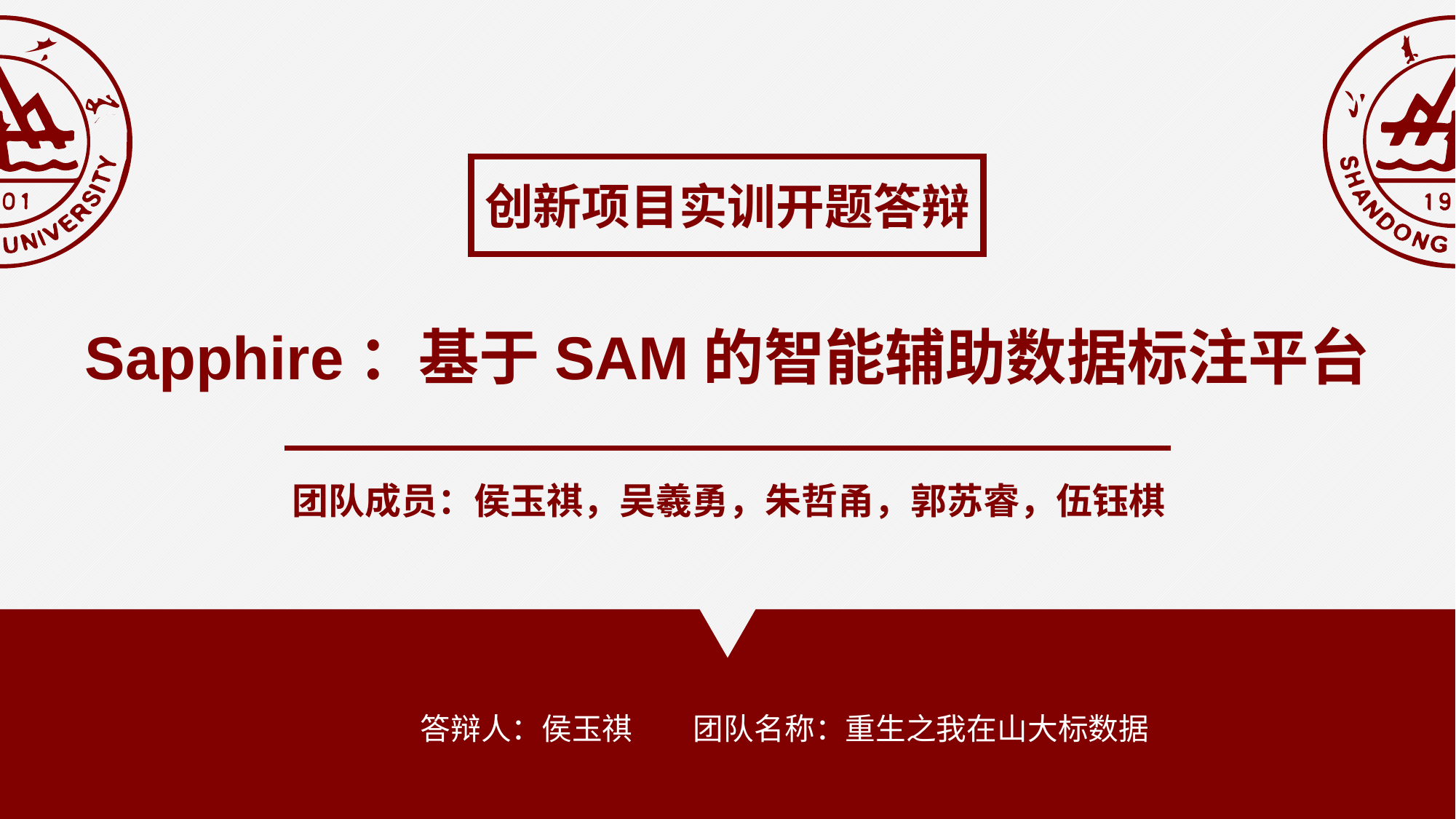

创新项目实训开题答辩
Sapphire：基于SAM的智能辅助数据标注平台
团队成员：侯玉祺，吴羲勇，朱哲甬，郭苏睿，伍钰棋

答辩人：侯玉祺         团队名称：重生之我在山大标数据